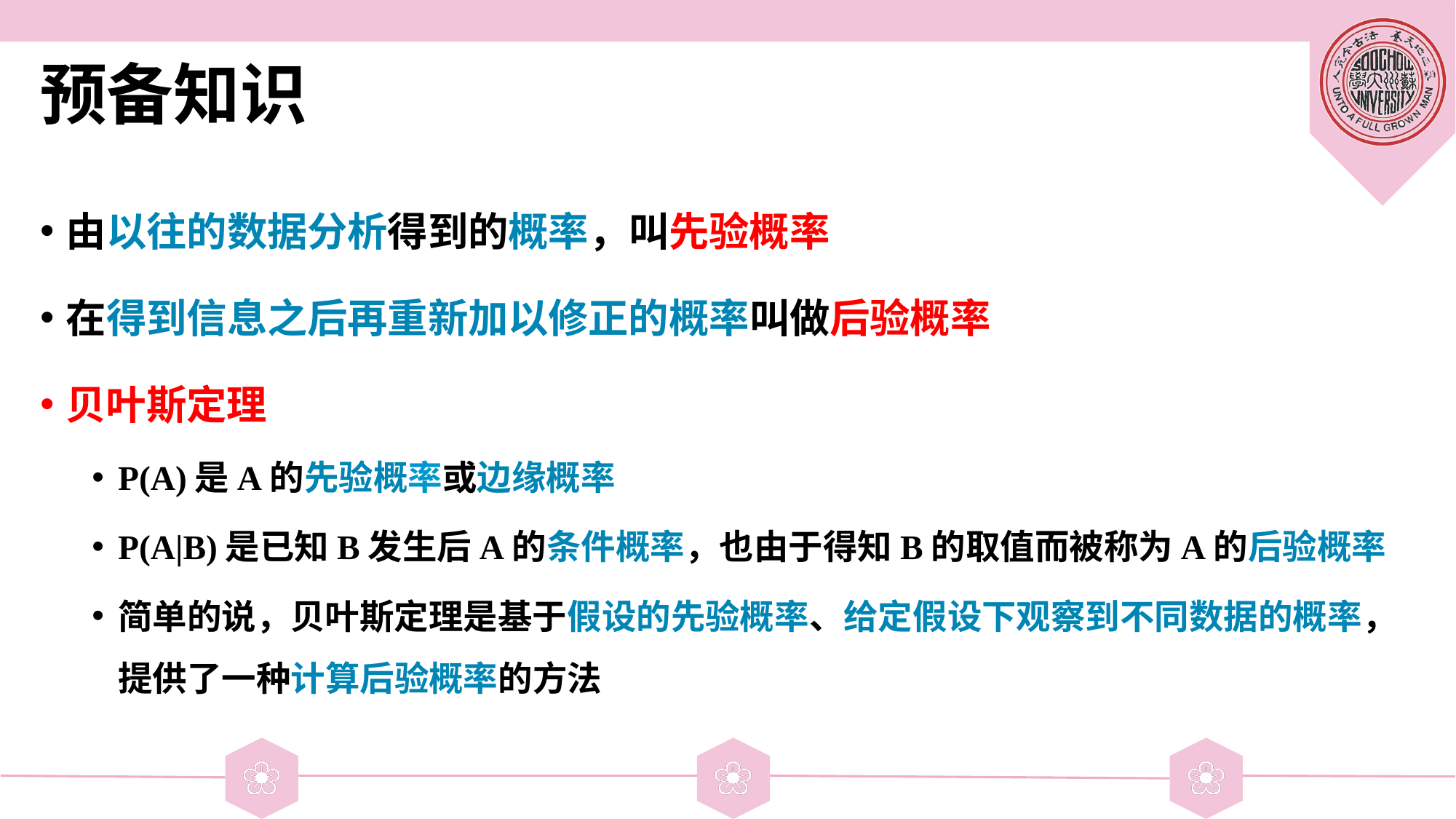

# 预备知识
由以往的数据分析得到的概率，叫先验概率
在得到信息之后再重新加以修正的概率叫做后验概率
贝叶斯定理
P(A)是A的先验概率或边缘概率
P(A|B)是已知B发生后A的条件概率，也由于得知B的取值而被称为A的后验概率
简单的说，贝叶斯定理是基于假设的先验概率、给定假设下观察到不同数据的概率，提供了一种计算后验概率的方法